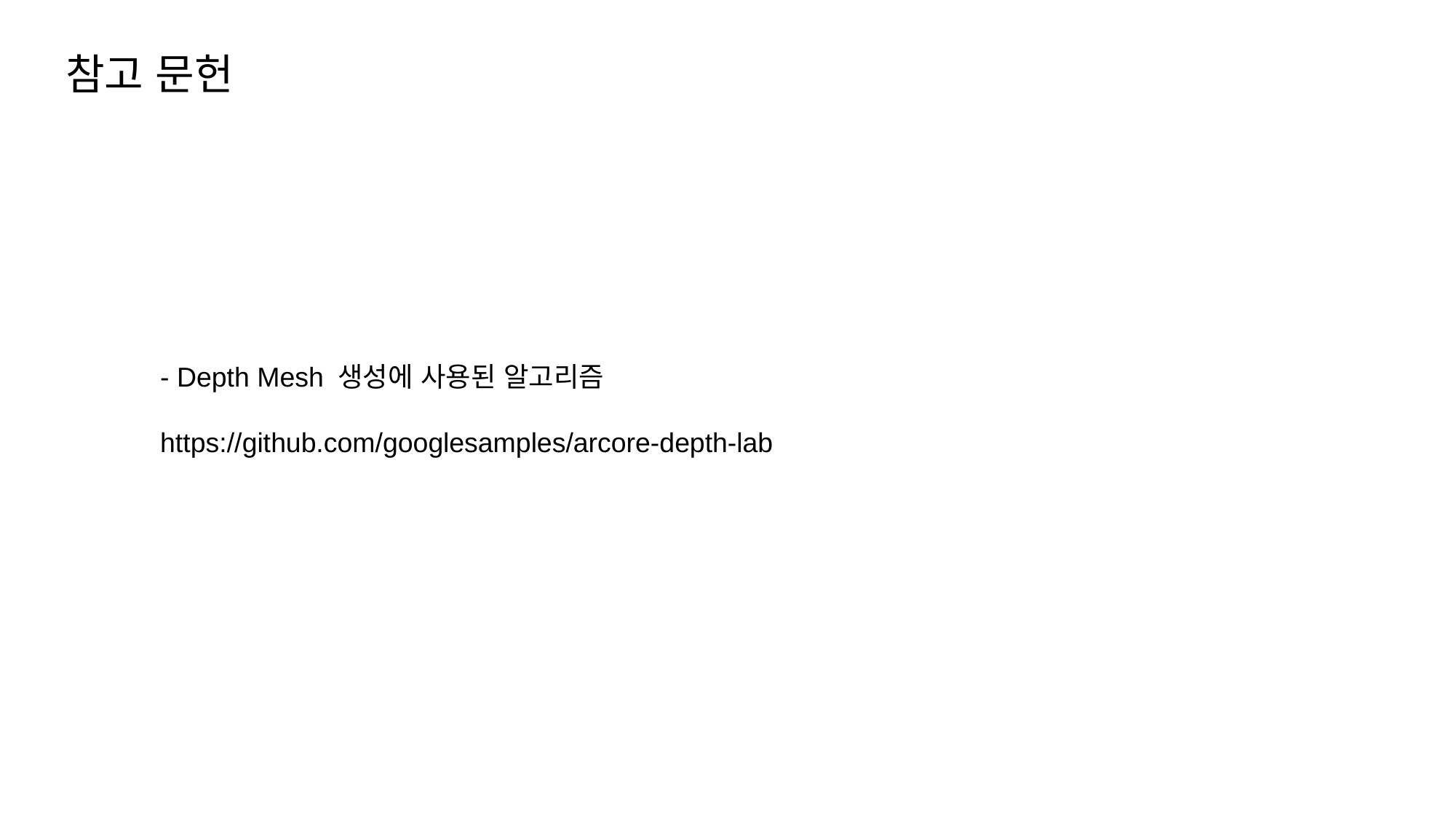

참고 문헌
- Depth Mesh 생성에 사용된 알고리즘

https://github.com/googlesamples/arcore-depth-lab